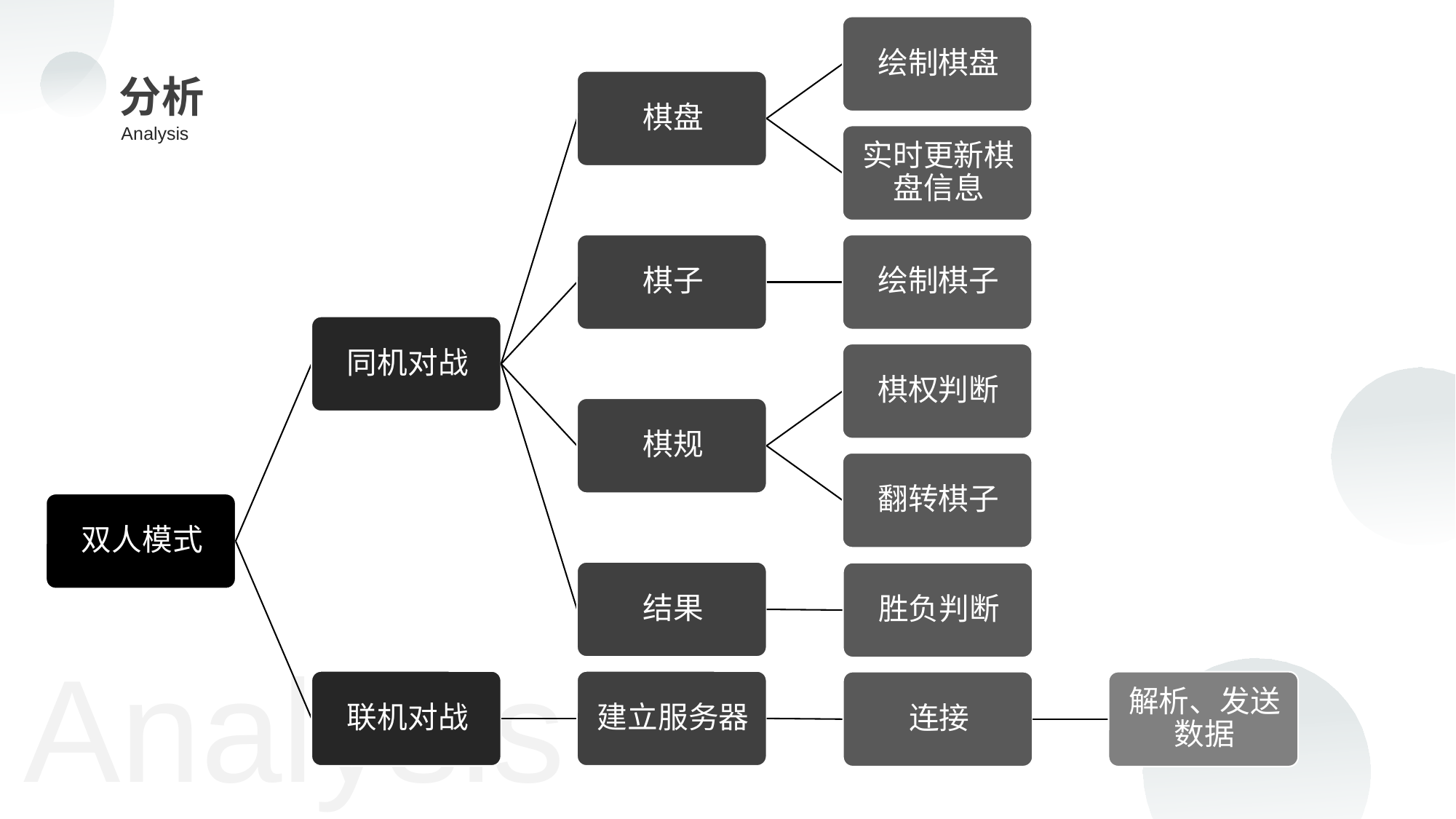

双人模式

同机对战

棋盘

绘制棋盘

实时更新棋盘信息

棋子

绘制棋子

棋规

棋权判断

翻转棋子

结果

胜负判断

联机对战

建立服务器

连接

解析、发送数据

分析
Analysis

Analysis